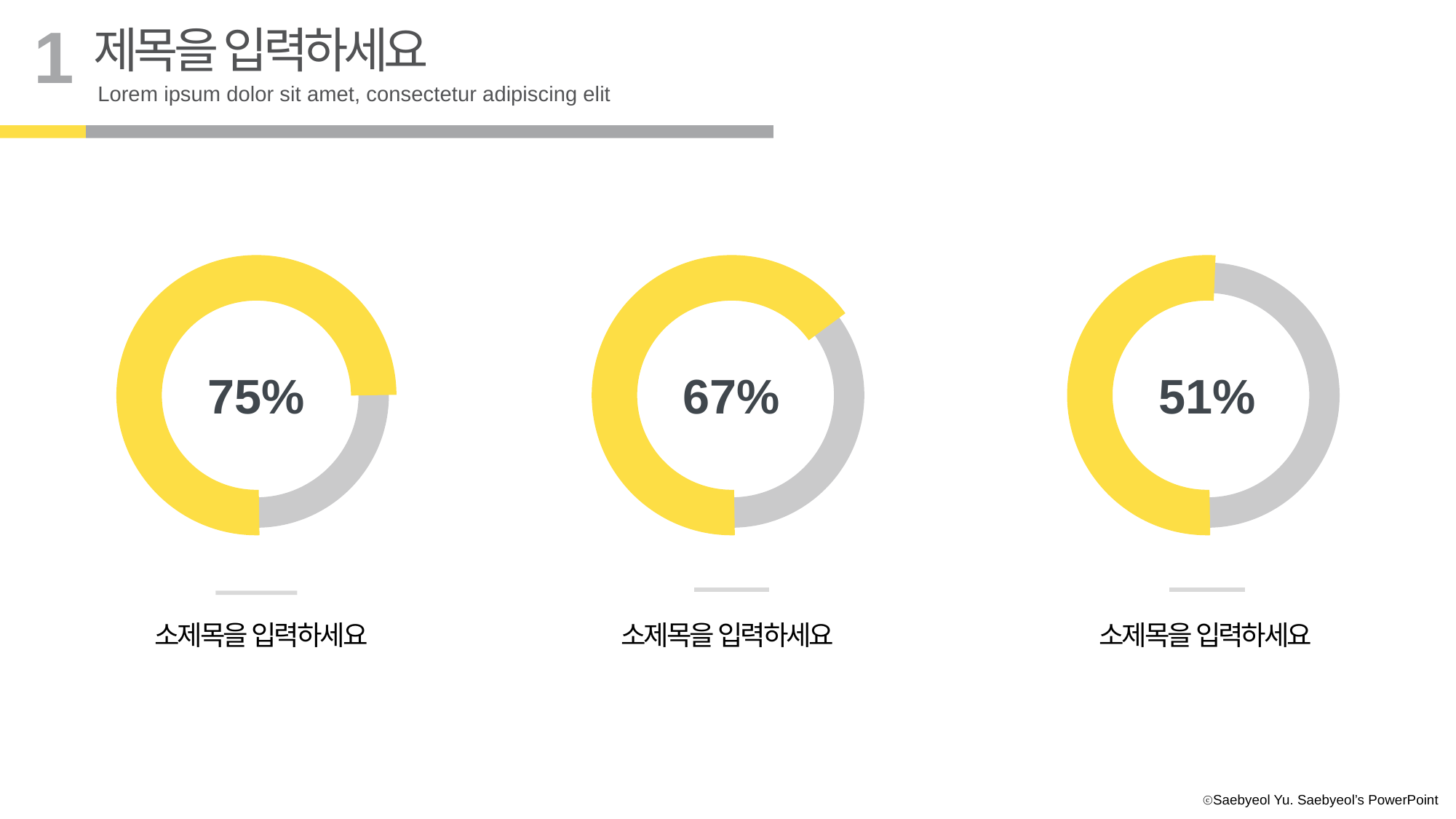

1
제목을 입력하세요
Lorem ipsum dolor sit amet, consectetur adipiscing elit

75%
67%
51%

소제목을 입력하세요
소제목을 입력하세요
소제목을 입력하세요